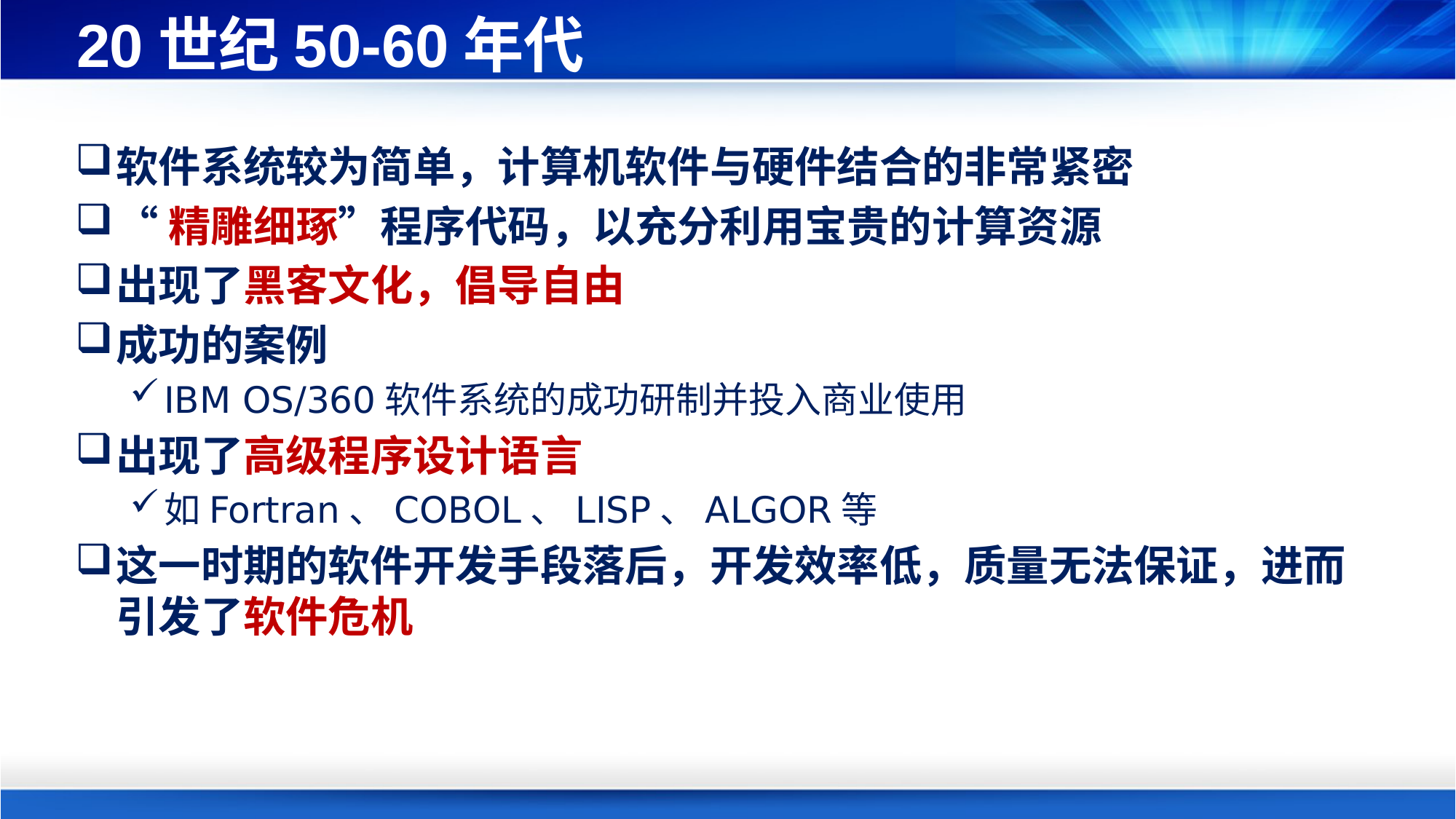

# 20世纪50-60年代
软件系统较为简单，计算机软件与硬件结合的非常紧密
“精雕细琢”程序代码，以充分利用宝贵的计算资源
出现了黑客文化，倡导自由
成功的案例
IBM OS/360软件系统的成功研制并投入商业使用
出现了高级程序设计语言
如Fortran、COBOL、LISP、ALGOR等
这一时期的软件开发手段落后，开发效率低，质量无法保证，进而引发了软件危机